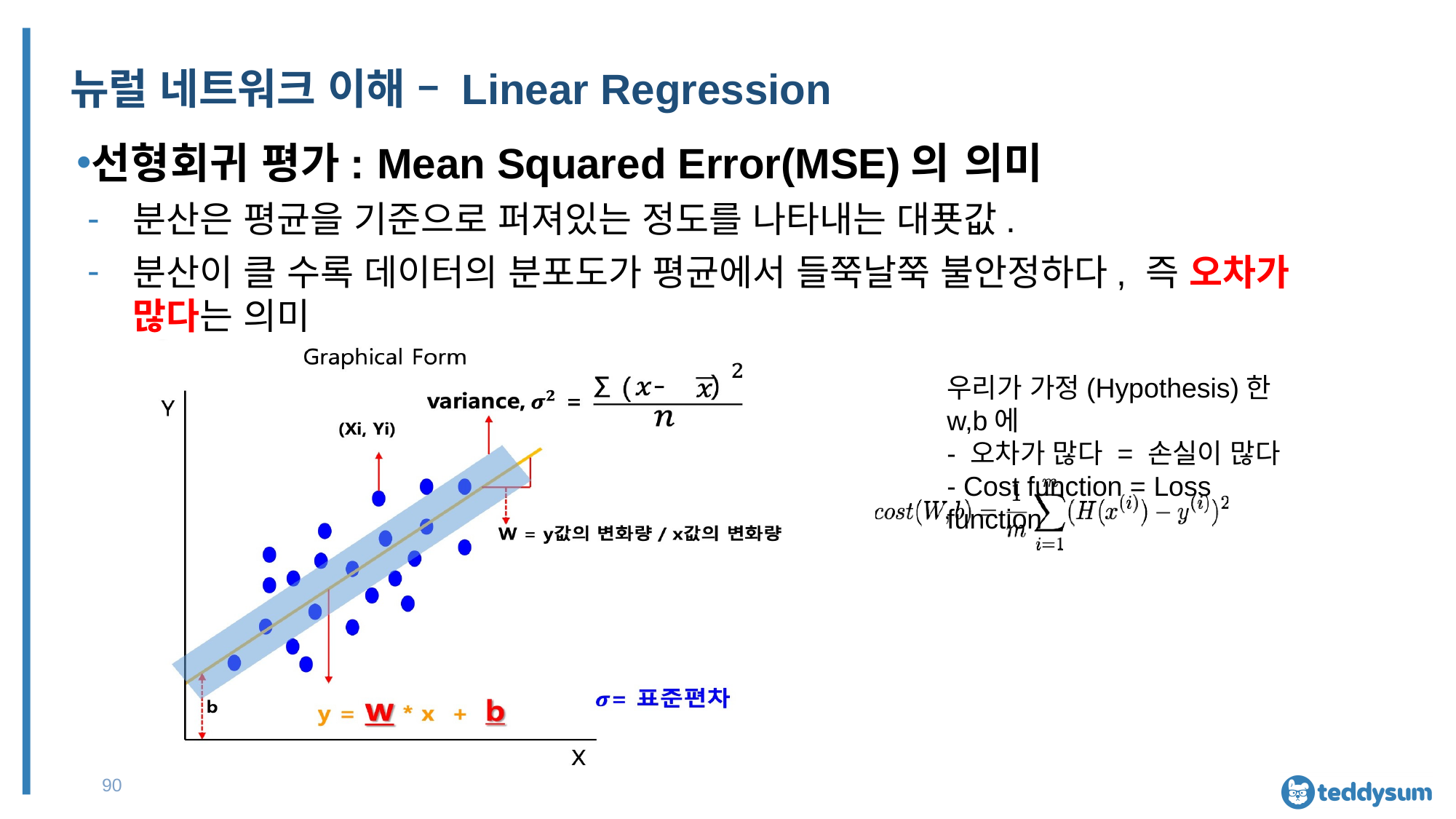

# 뉴럴 네트워크 이해 – Linear Regression
선형회귀 평가: Mean Squared Error(MSE)의 의미
분산은 평균을 기준으로 퍼져있는 정도를 나타내는 대푯값.
분산이 클 수록 데이터의 분포도가 평균에서 들쭉날쭉 불안정하다, 즉 오차가 많다는 의미

우리가 가정(Hypothesis)한 w,b에
- 오차가 많다 = 손실이 많다
- Cost function = Loss function

90